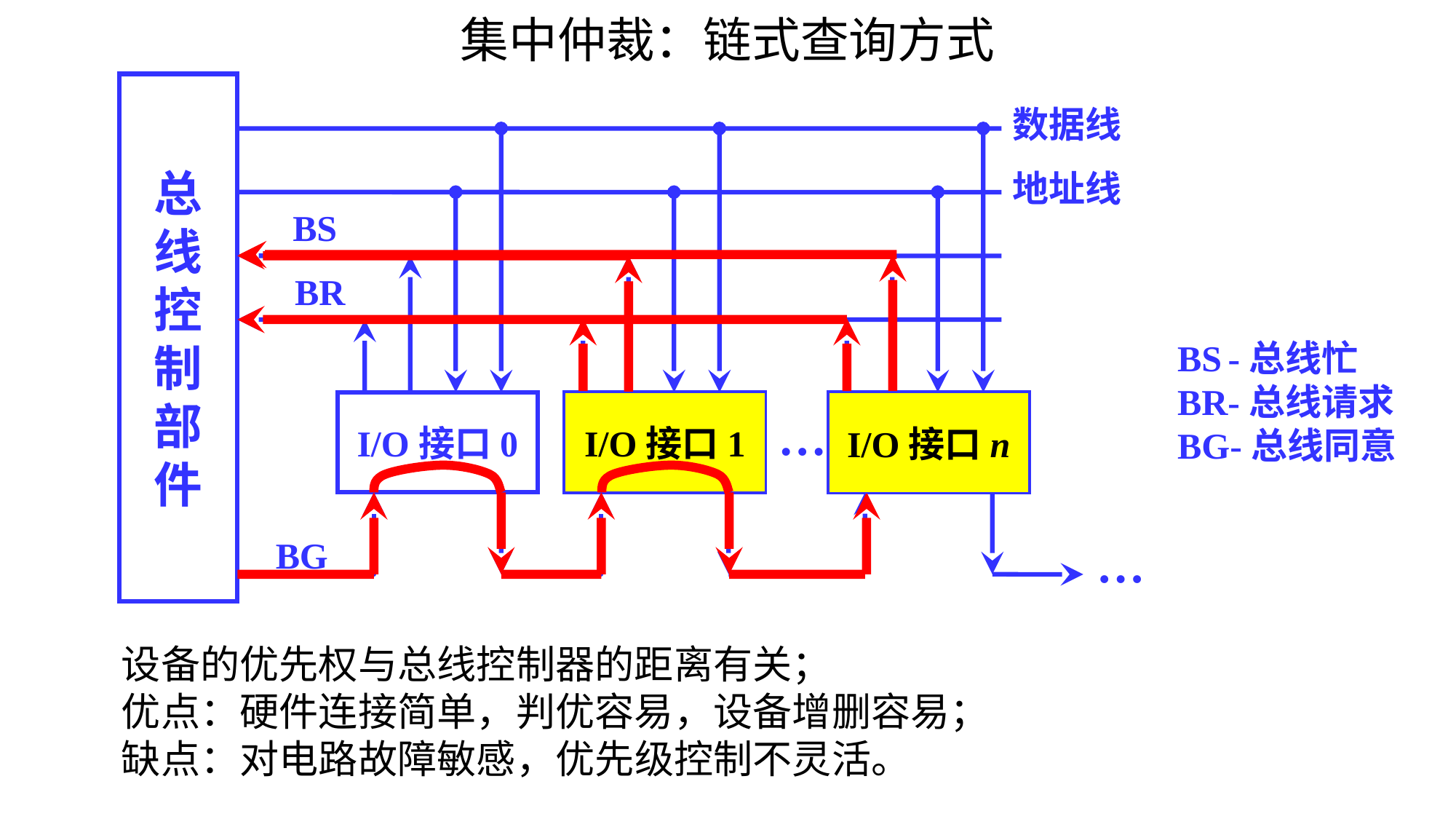

集中仲裁：链式查询方式
总
线
控
制
部
件
数据线
地址线

BS  -总线忙
BR-总线请求
BG-总线同意

BS

BR

I/O接口0
I/O接口1
I/O接口n
…

BG
…

I/O接口1
I/O接口n

设备的优先权与总线控制器的距离有关；
优点：硬件连接简单，判优容易，设备增删容易；
缺点：对电路故障敏感，优先级控制不灵活。